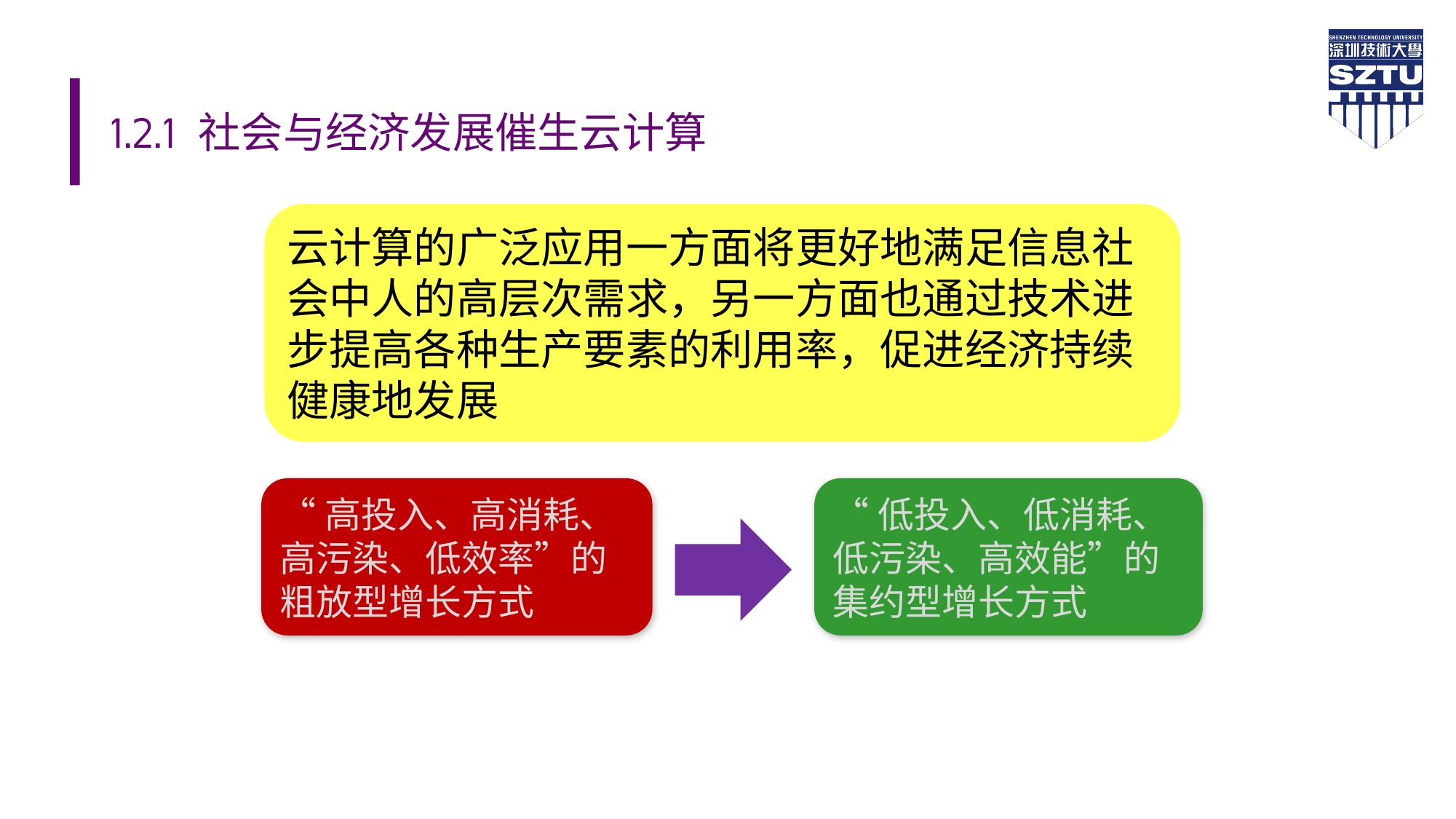

# 1.2.1 社会与经济发展催生云计算
云计算的广泛应用一方面将更好地满足信息社会中人的高层次需求，另一方面也通过技术进步提高各种生产要素的利用率，促进经济持续健康地发展
“高投入、高消耗、高污染、低效率”的粗放型增长方式
“低投入、低消耗、低污染、高效能”的集约型增长方式